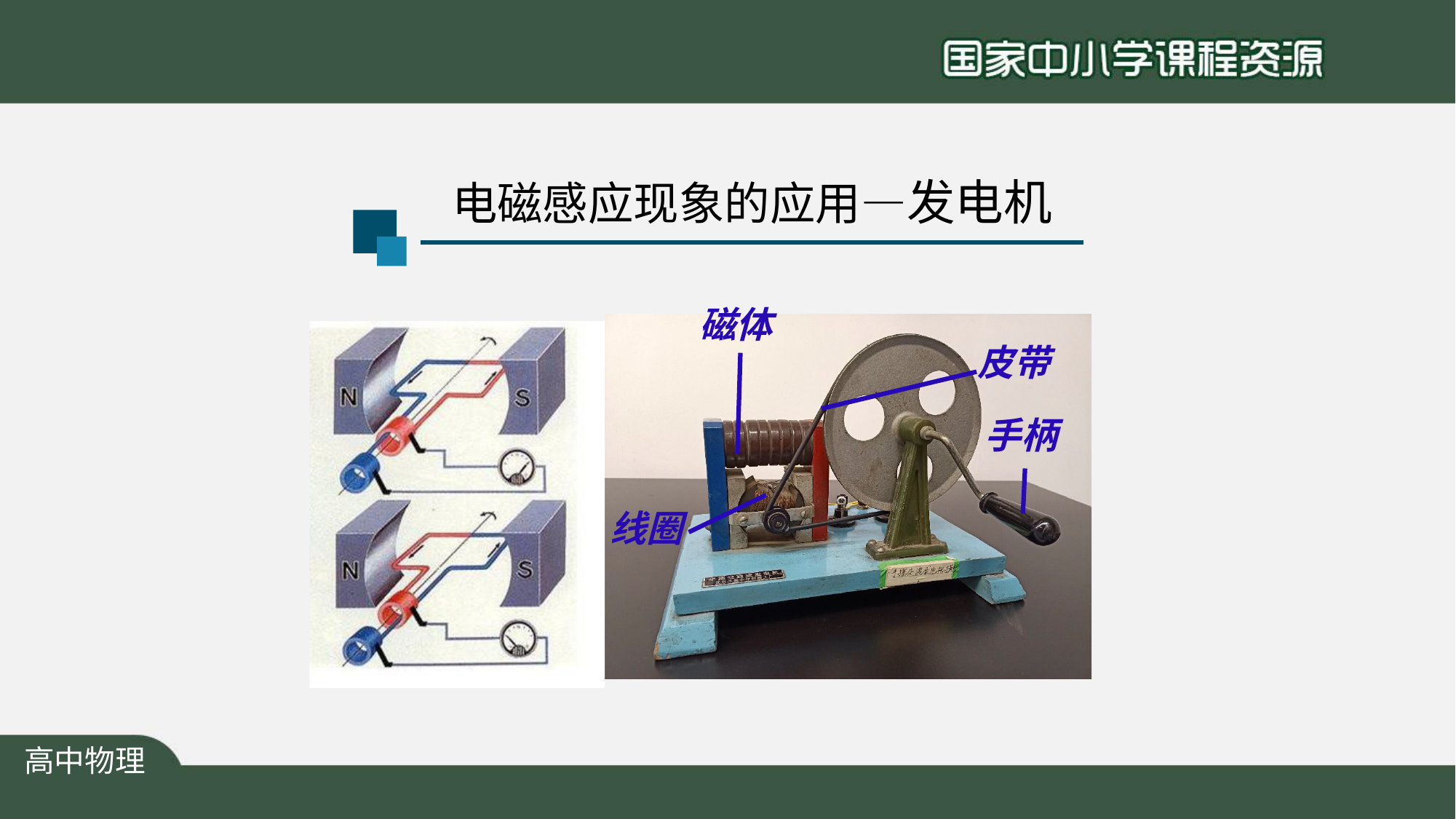

# 电磁感应现象的应用—发电机
磁体
皮带
手柄

线圈
高中物理